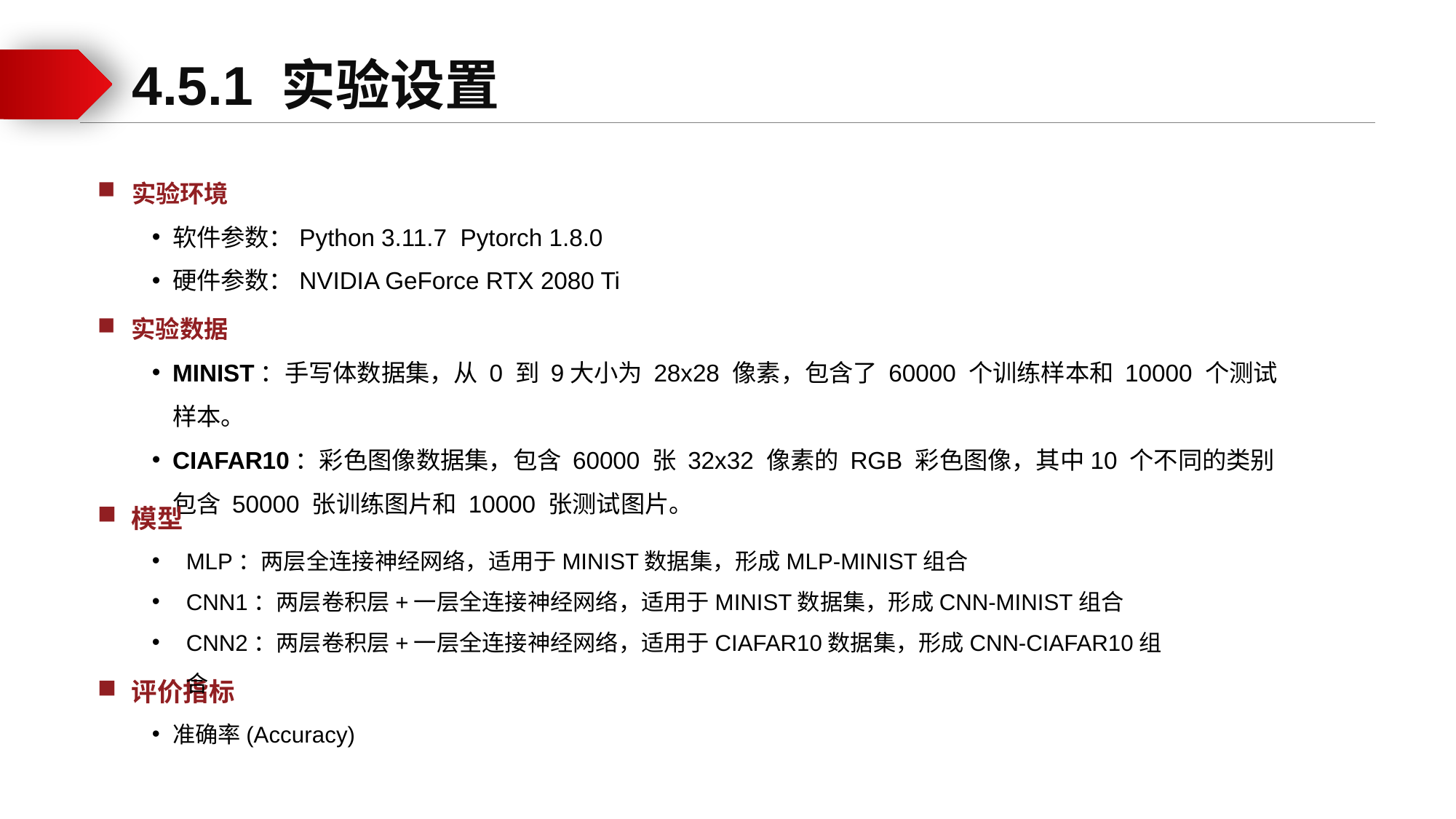

4.5.1 实验设置
实验环境
软件参数：Python 3.11.7  Pytorch 1.8.0
硬件参数：NVIDIA GeForce RTX 2080 Ti

实验数据
MINIST：手写体数据集，从 0 到 9大小为 28x28 像素，包含了 60000 个训练样本和 10000 个测试样本。
CIAFAR10：彩色图像数据集，包含 60000 张 32x32 像素的 RGB 彩色图像，其中10 个不同的类别包含 50000 张训练图片和 10000 张测试图片。
模型
MLP：两层全连接神经网络，适用于MINIST数据集，形成MLP-MINIST组合
CNN1：两层卷积层+一层全连接神经网络，适用于MINIST数据集，形成CNN-MINIST组合
CNN2：两层卷积层+一层全连接神经网络，适用于CIAFAR10数据集，形成CNN-CIAFAR10组合
评价指标
准确率(Accuracy)